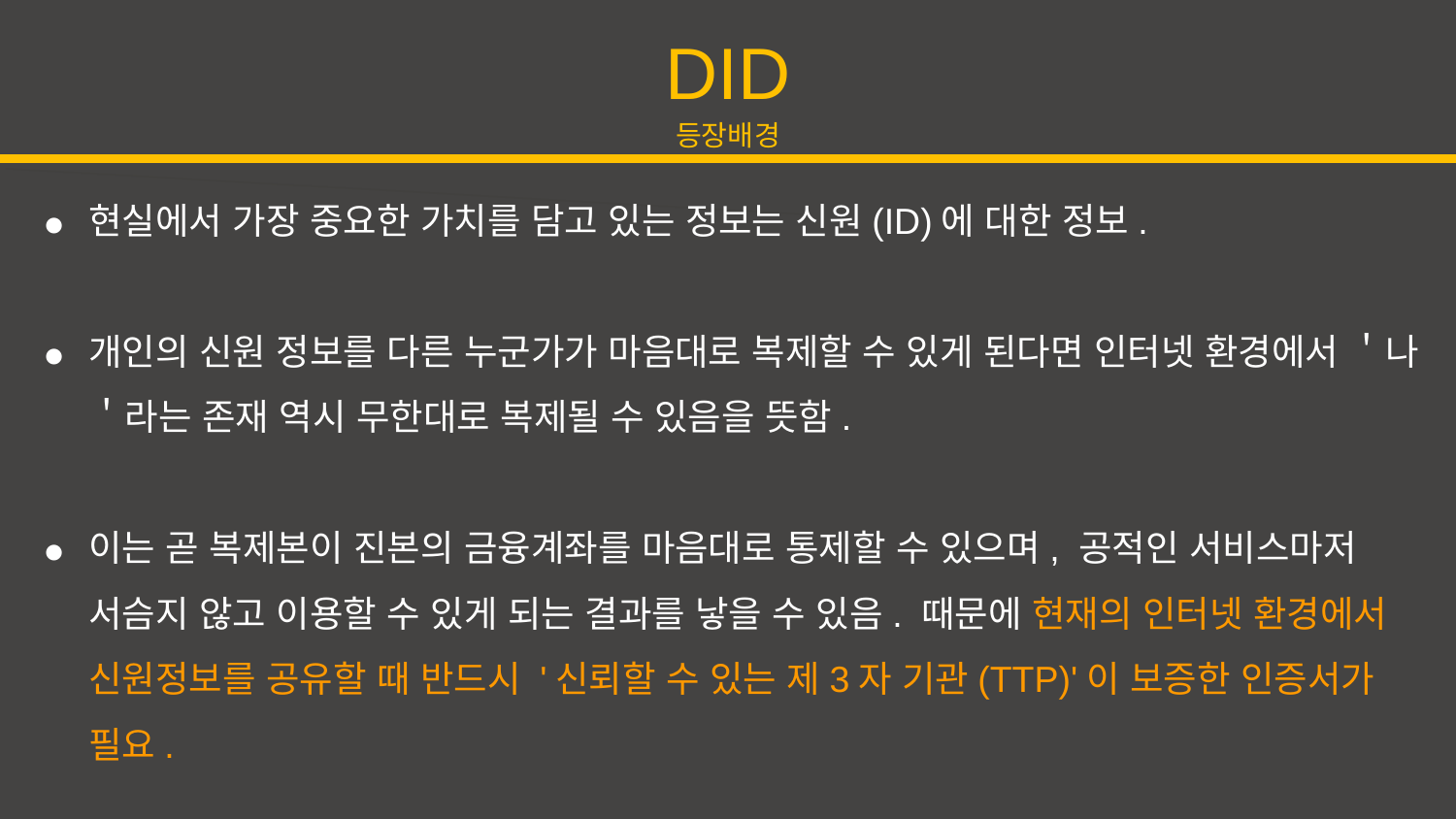

DID
등장배경
현실에서 가장 중요한 가치를 담고 있는 정보는 신원(ID)에 대한 정보.

개인의 신원 정보를 다른 누군가가 마음대로 복제할 수 있게 된다면 인터넷 환경에서 ＇나＇라는 존재 역시 무한대로 복제될 수 있음을 뜻함.

이는 곧 복제본이 진본의 금융계좌를 마음대로 통제할 수 있으며, 공적인 서비스마저 서슴지 않고 이용할 수 있게 되는 결과를 낳을 수 있음. 때문에 현재의 인터넷 환경에서 신원정보를 공유할 때 반드시 '신뢰할 수 있는 제3자 기관(TTP)'이 보증한 인증서가 필요.